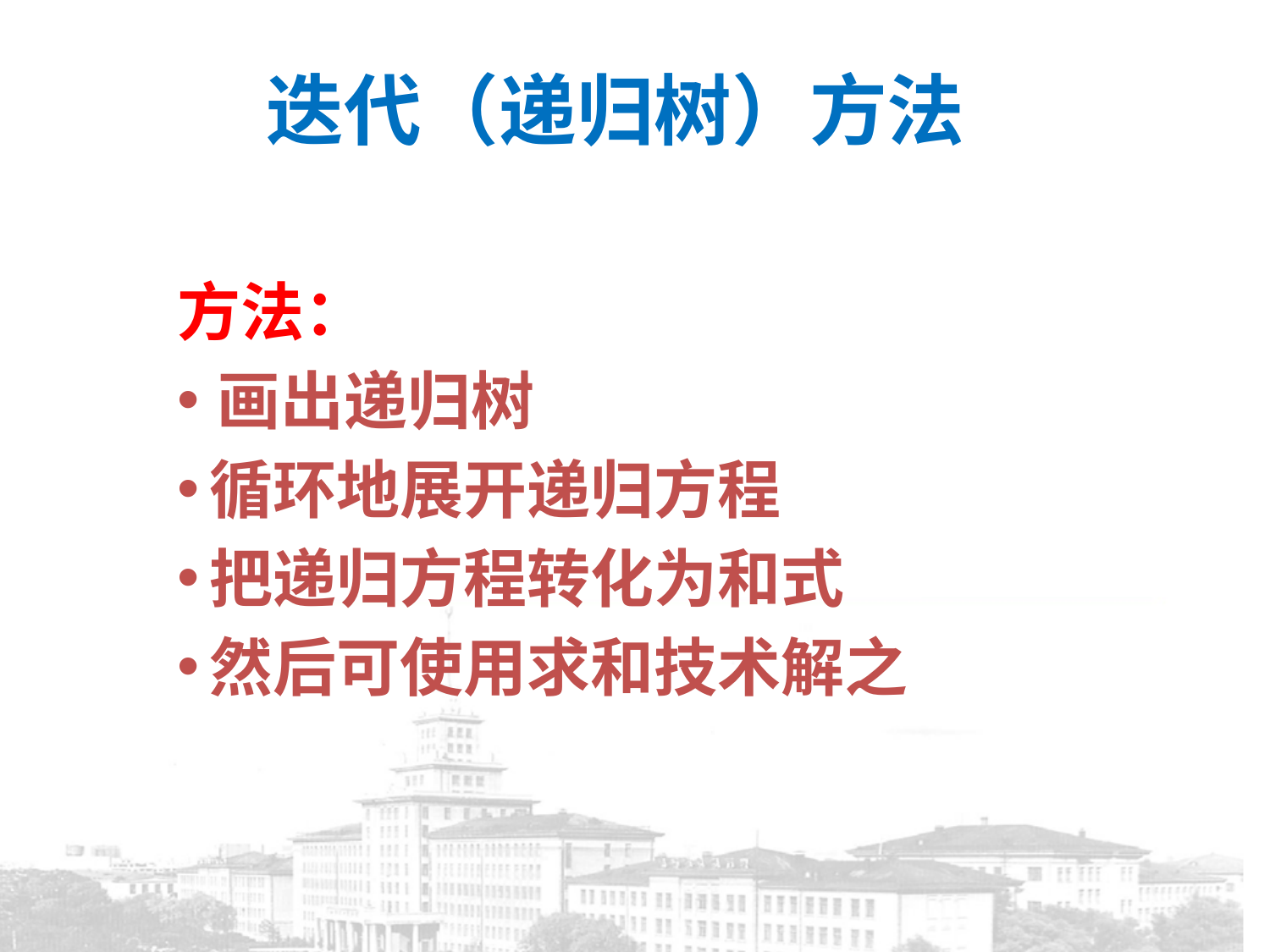

迭代（递归树）方法
方法：
画出递归树
循环地展开递归方程
把递归方程转化为和式
然后可使用求和技术解之